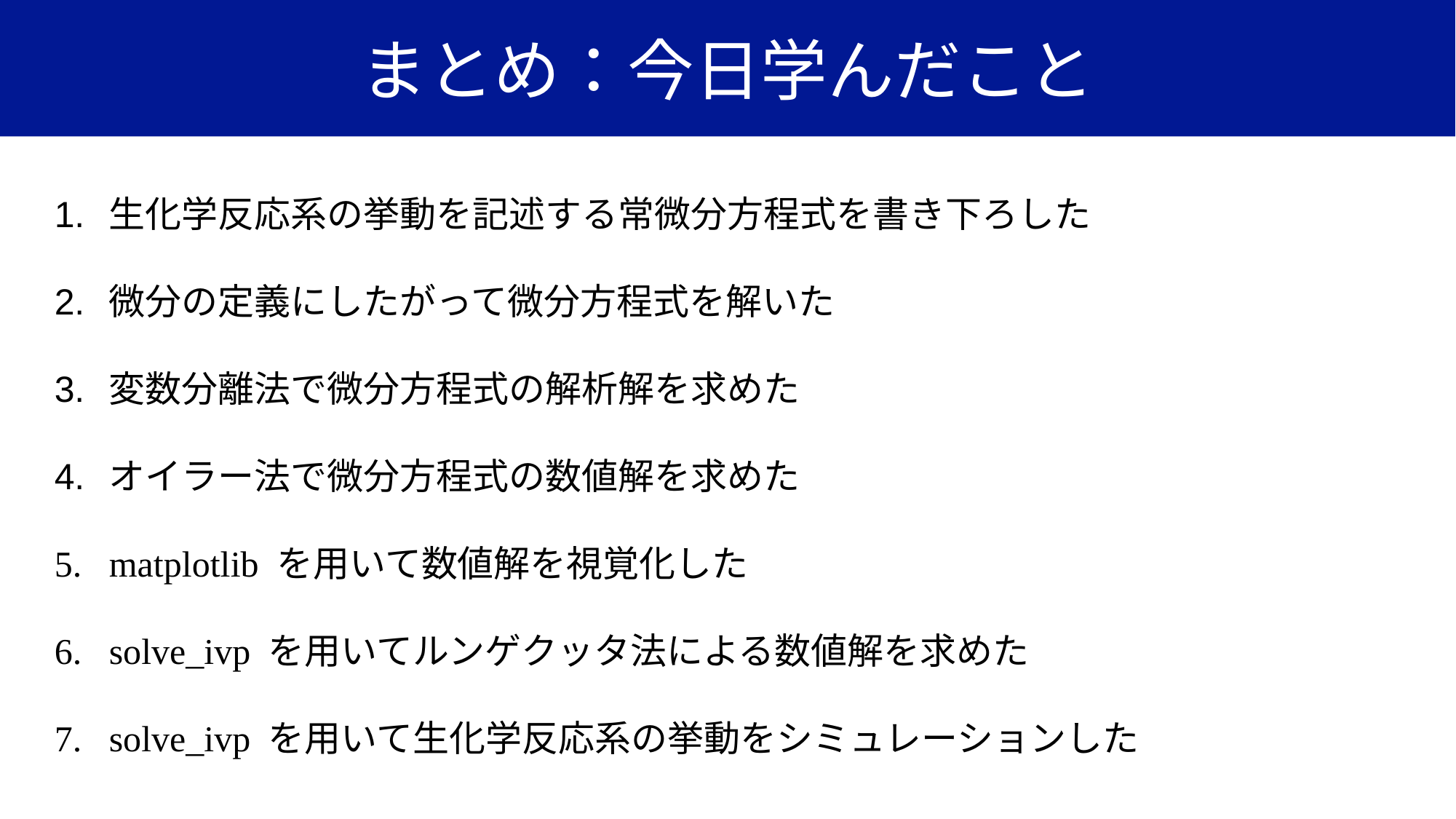

# まとめ：今日学んだこと
生化学反応系の挙動を記述する常微分方程式を書き下ろした

微分の定義にしたがって微分方程式を解いた

変数分離法で微分方程式の解析解を求めた

オイラー法で微分方程式の数値解を求めた

matplotlib を用いて数値解を視覚化した

solve_ivp を用いてルンゲクッタ法による数値解を求めた

solve_ivp を用いて生化学反応系の挙動をシミュレーションした